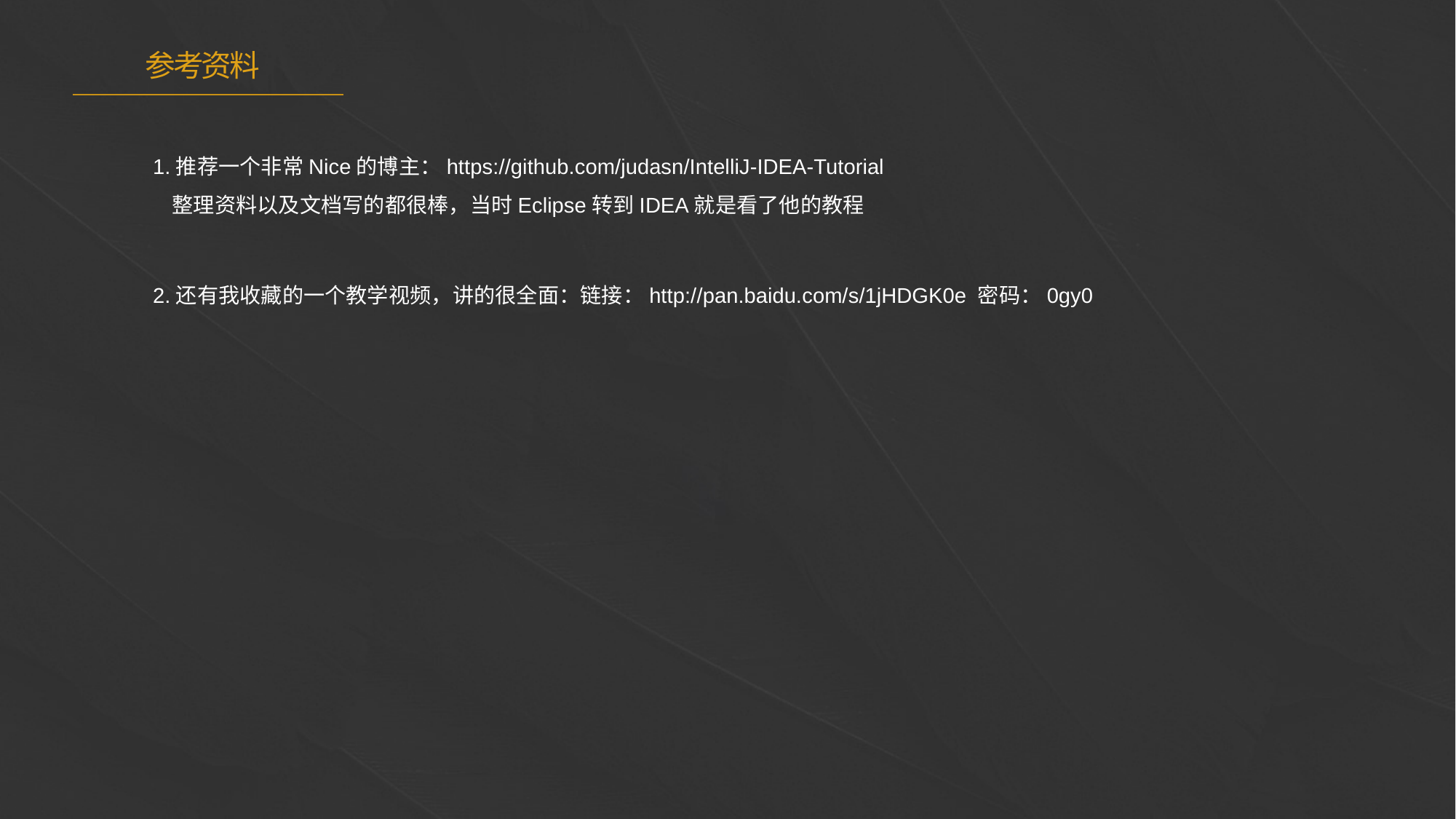

参考资料

1.推荐一个非常Nice的博主：https://github.com/judasn/IntelliJ-IDEA-Tutorial
   整理资料以及文档写的都很棒，当时Eclipse转到IDEA就是看了他的教程
e7d195523061f1c0205959036996ad55c215b892a7aac5c0B9ADEF7896FB48F2EF97163A2DE1401E1875DEDC438B7864AD24CA23553DBBBD975DAF4CAD4A2592689FFB6CEE59FFA55B2702D0E5EE29CDFC0DD98BC7D6A39A64D3162AEA17DB19B9B9A87D0E9A0C5838999CD047764B32476FB53FC54D3671B43638F8C25D9EC95BB52BCC6C1CB3F6DE41EB0266A54822
2.还有我收藏的一个教学视频，讲的很全面：链接：http://pan.baidu.com/s/1jHDGK0e 密码：0gy0